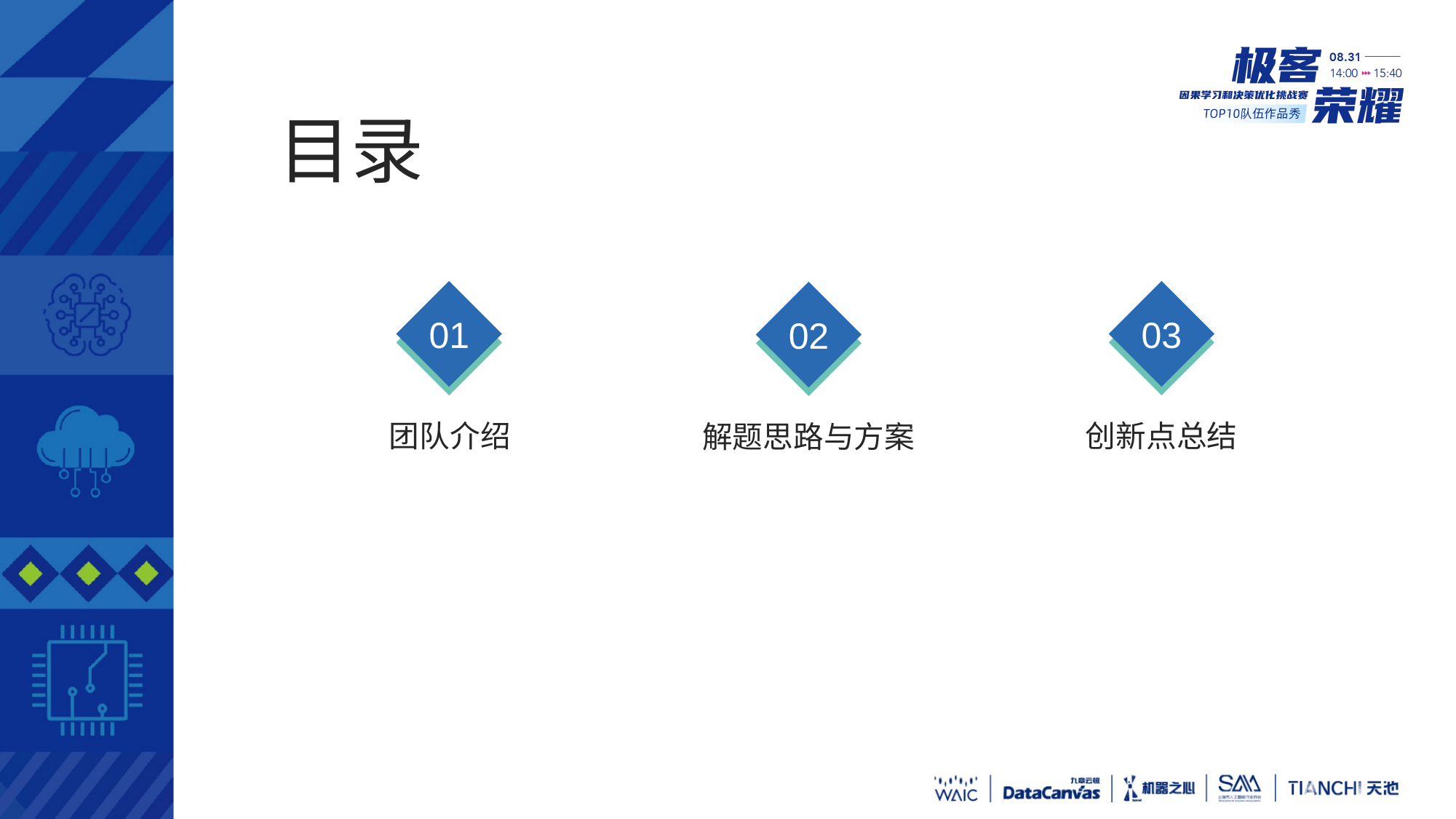

目录

01

03

02
团队介绍
创新点总结
解题思路与方案